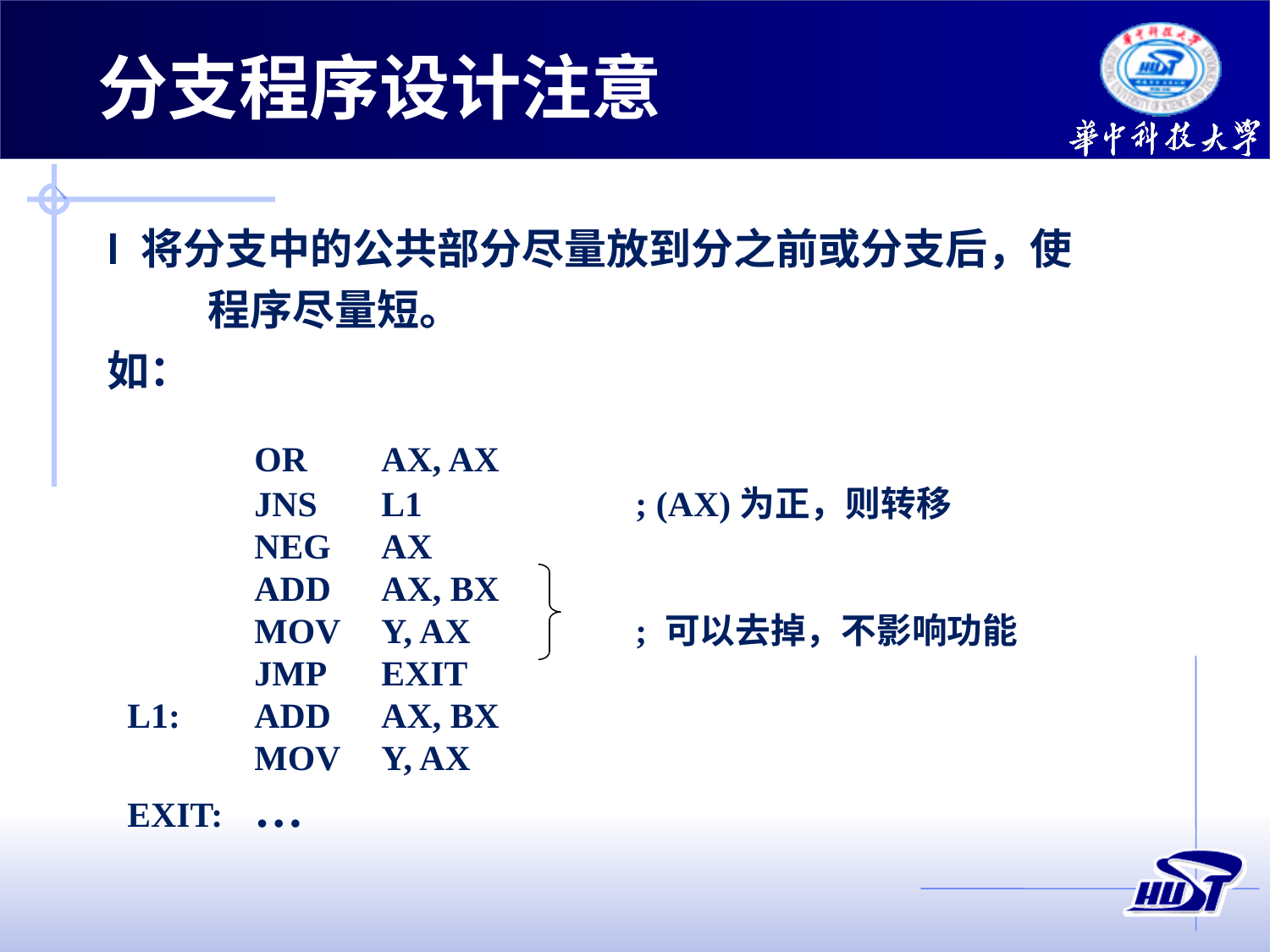

分支程序设计注意
l 将分支中的公共部分尽量放到分之前或分支后，使程序尽量短。
如：
	OR 	AX, AX
	JNS 	L1		; (AX)为正，则转移
	NEG 	AX
	ADD 	AX, BX
	MOV 	Y, AX		; 可以去掉，不影响功能
	JMP 	EXIT
L1:	ADD 	AX, BX
	MOV 	Y, AX
EXIT:	…